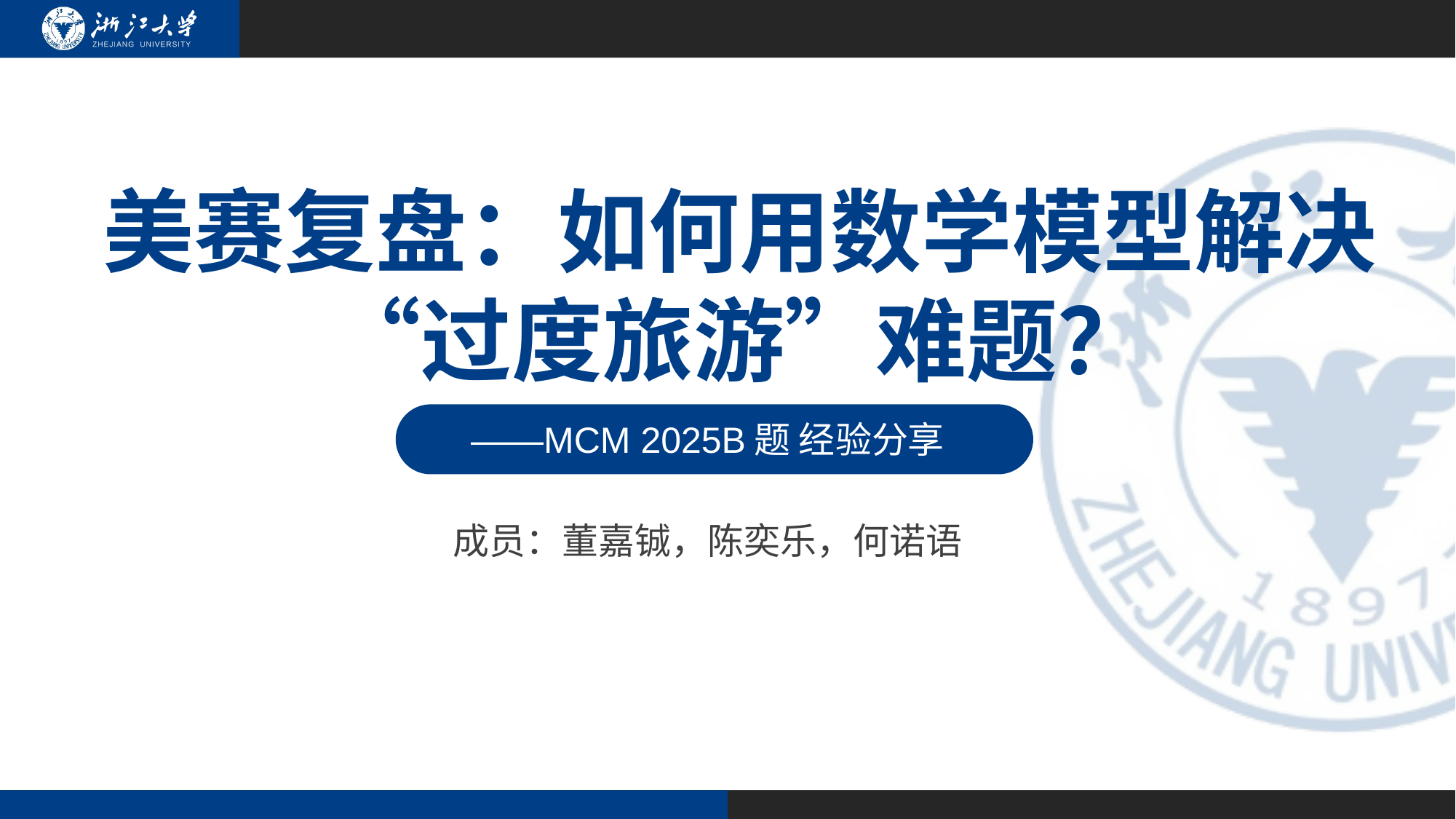

美赛复盘：如何用数学模型解决“过度旅游”难题？

——MCM 2025B题 经验分享
成员：董嘉铖，陈奕乐，何诺语